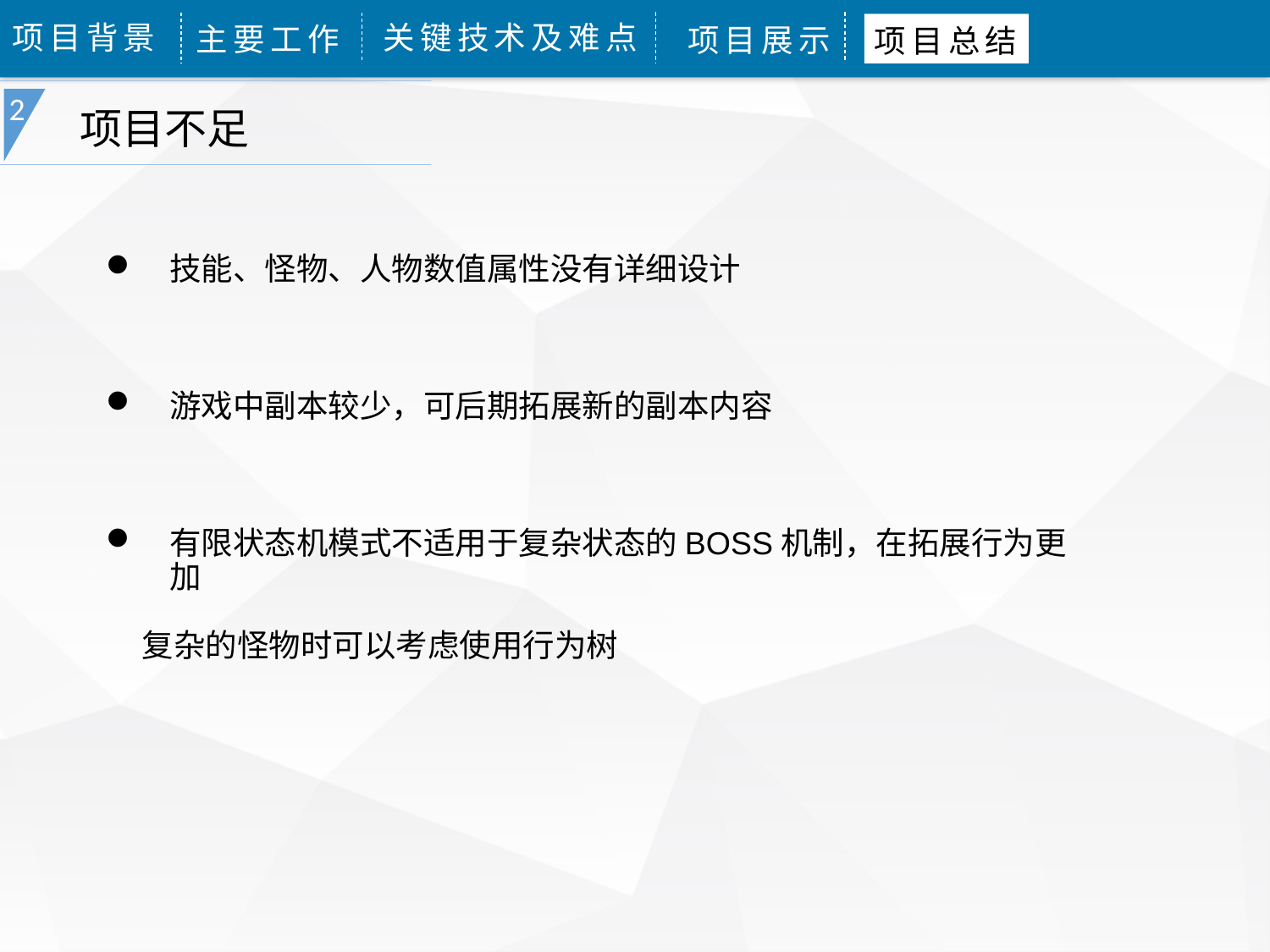

项目背景
关键技术及难点
主要工作

项目展示
项目总结
项目不足
2
技能、怪物、人物数值属性没有详细设计

游戏中副本较少，可后期拓展新的副本内容

有限状态机模式不适用于复杂状态的BOSS机制，在拓展行为更加

    复杂的怪物时可以考虑使用行为树